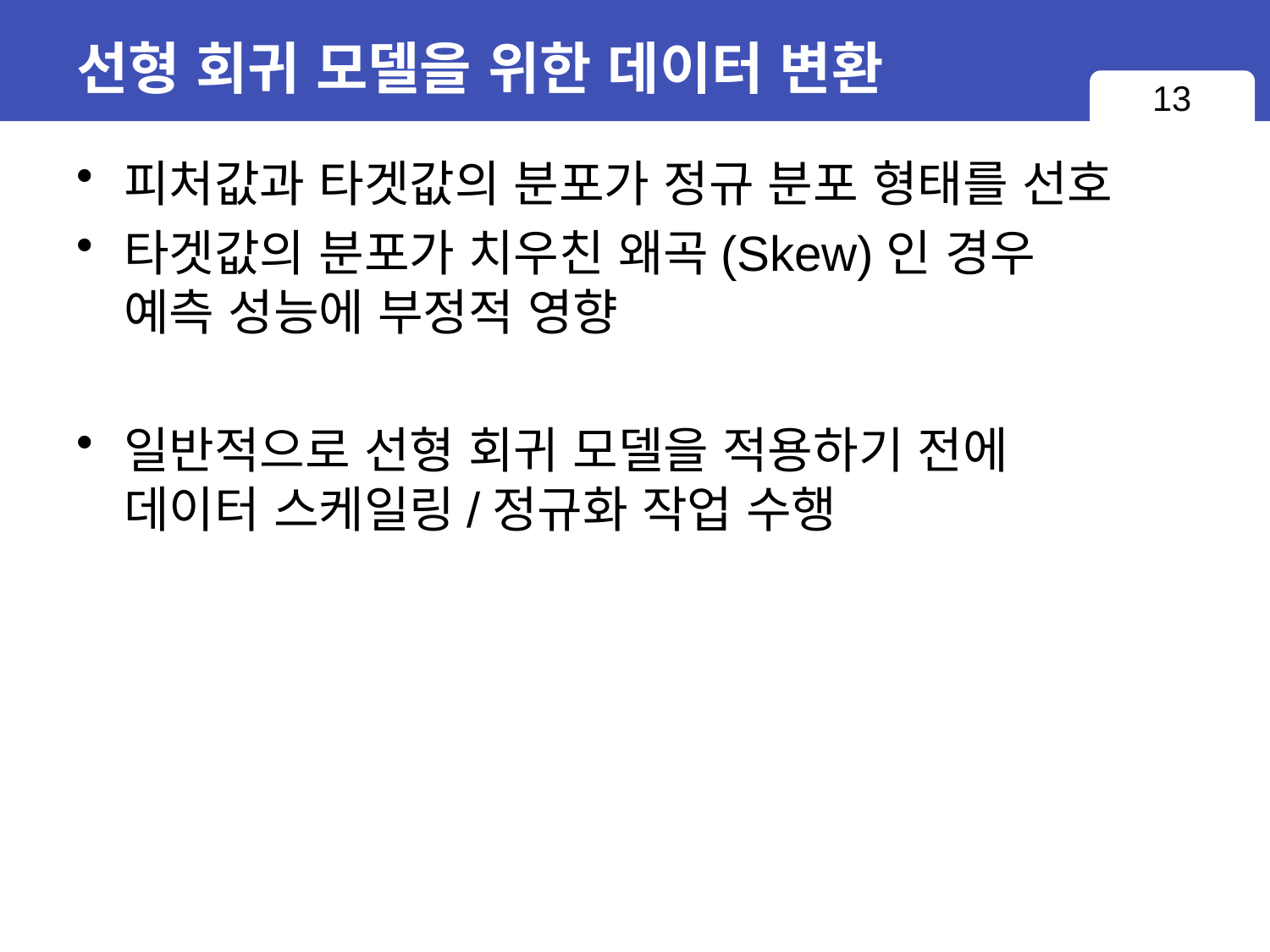

# 선형 회귀 모델을 위한 데이터 변환
13
피처값과 타겟값의 분포가 정규 분포 형태를 선호
타겟값의 분포가 치우친 왜곡(Skew)인 경우
예측 성능에 부정적 영향

일반적으로 선형 회귀 모델을 적용하기 전에
데이터 스케일링/정규화 작업 수행